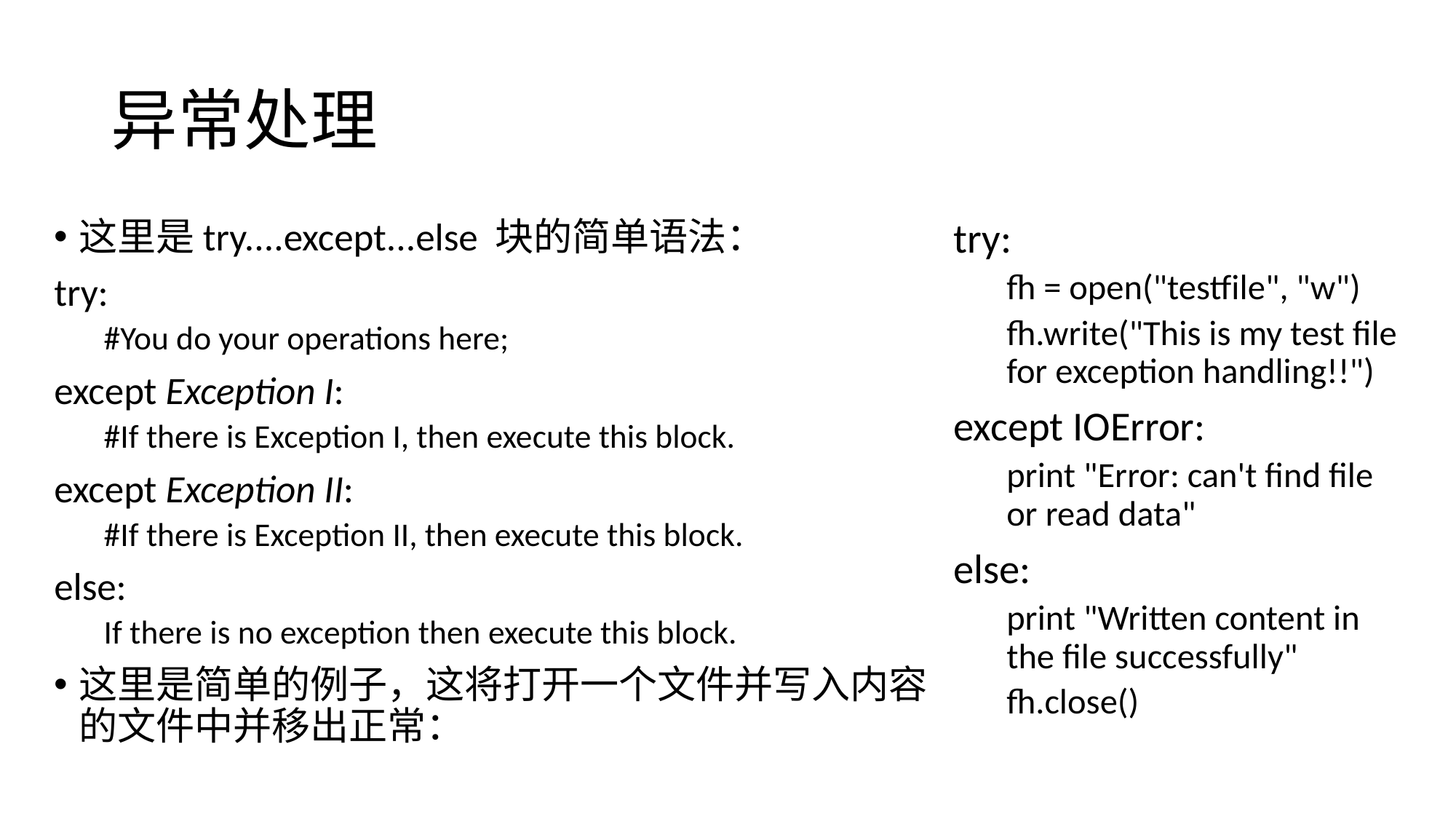

# 异常处理
这里是try....except...else 块的简单语法：
try:
#You do your operations here;
except Exception I:
#If there is Exception I, then execute this block.
except Exception II:
#If there is Exception II, then execute this block.
else:
If there is no exception then execute this block.
这里是简单的例子，这将打开一个文件并写入内容的文件中并移出正常：
try:
fh = open("testfile", "w")
fh.write("This is my test file for exception handling!!")
except IOError:
print "Error: can't find file or read data"
else:
print "Written content in the file successfully"
fh.close()